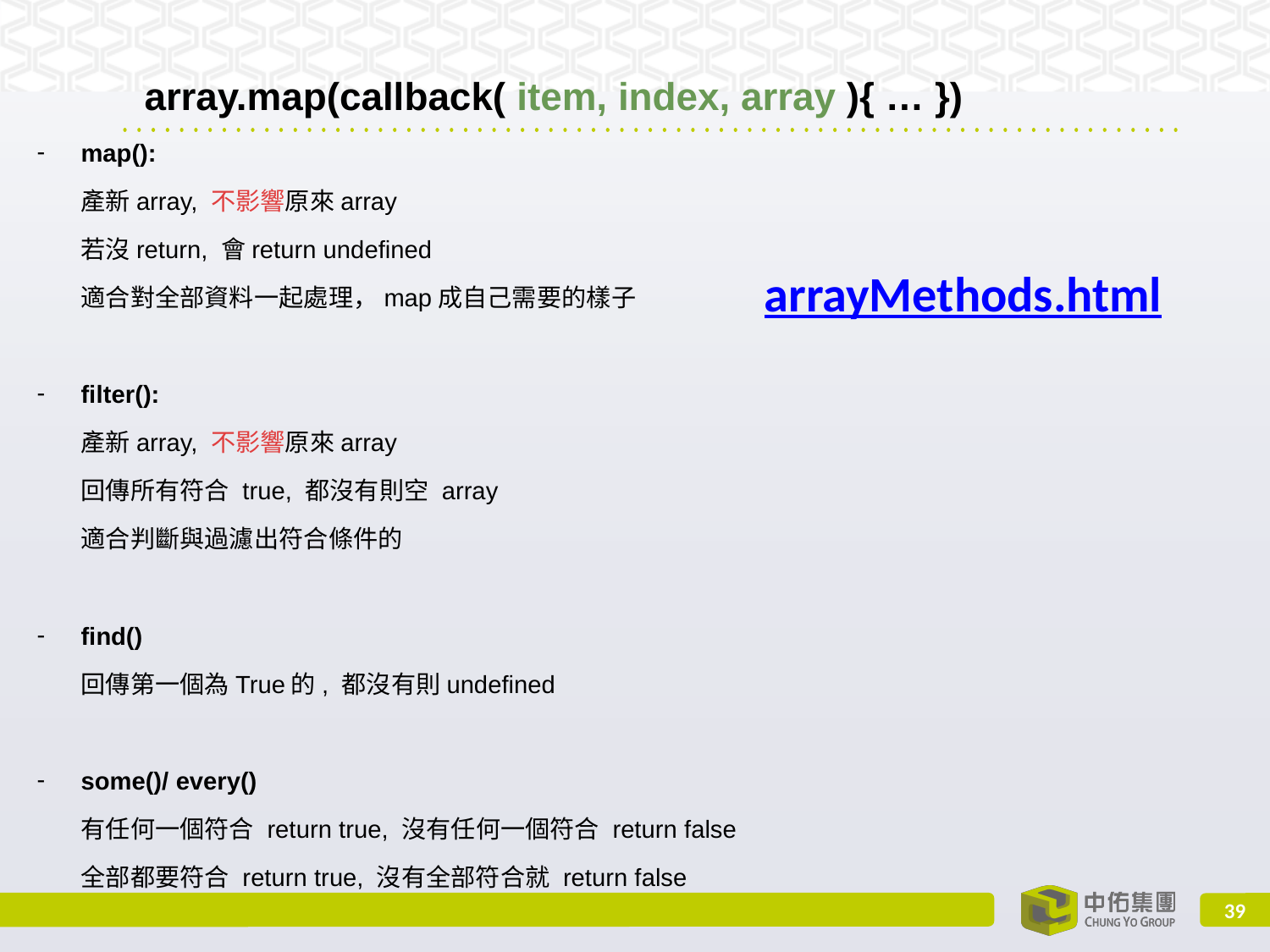

array.map(callback( item, index, array ){ … })
map():
產新array, 不影響原來array
若沒return, 會return undefined
適合對全部資料一起處理，map成自己需要的樣子

filter():
產新array, 不影響原來array
回傳所有符合 true, 都沒有則空 array
適合判斷與過濾出符合條件的

find()
回傳第一個為True的, 都沒有則undefined

some()/ every()
有任何一個符合 return true, 沒有任何一個符合 return false
全部都要符合 return true, 沒有全部符合就 return false

# arrayMethods.html
39